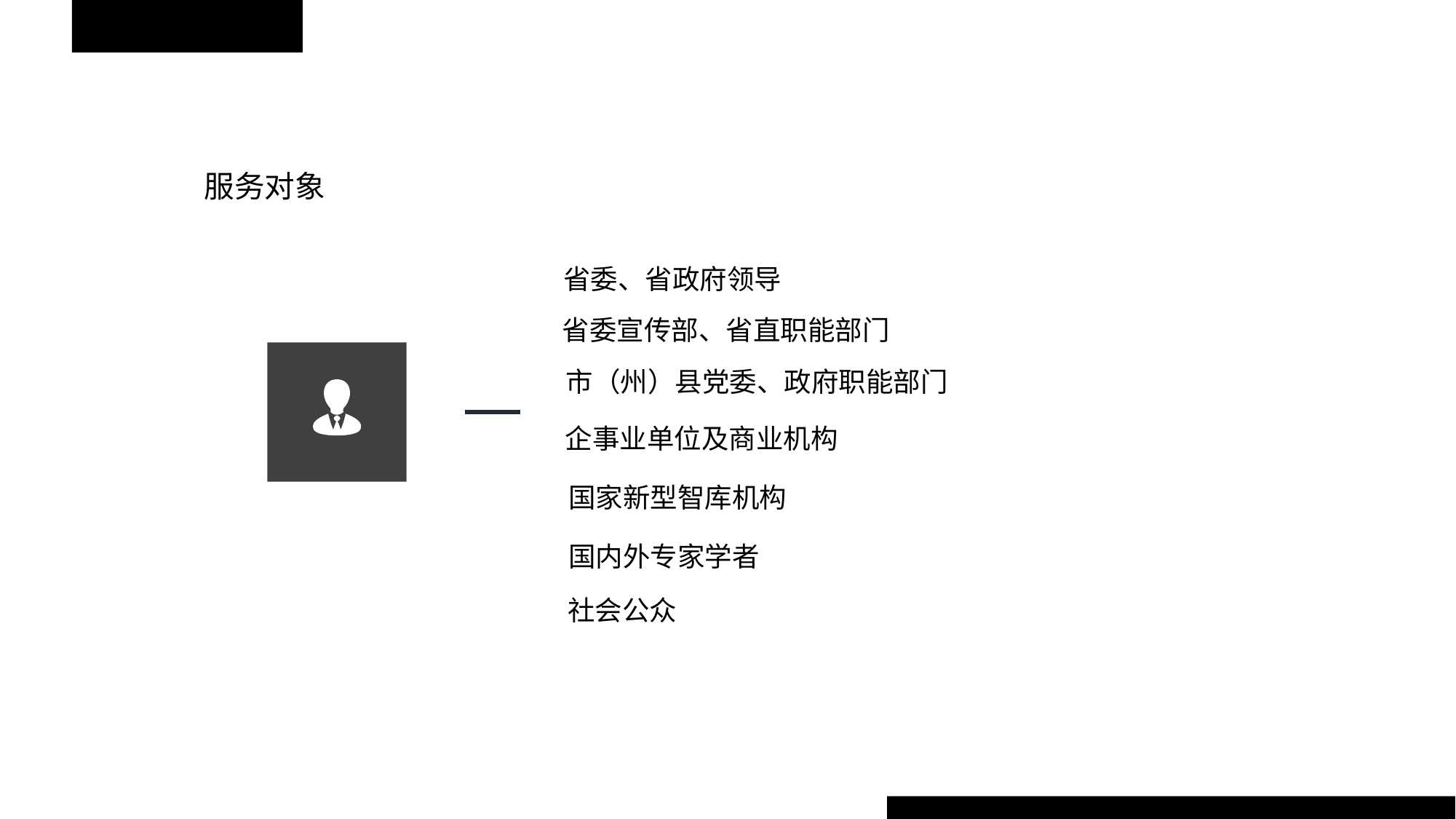

服务对象
省委、省政府领导
省委宣传部、省直职能部门

市（州）县党委、政府职能部门

企事业单位及商业机构
国家新型智库机构

国内外专家学者
社会公众